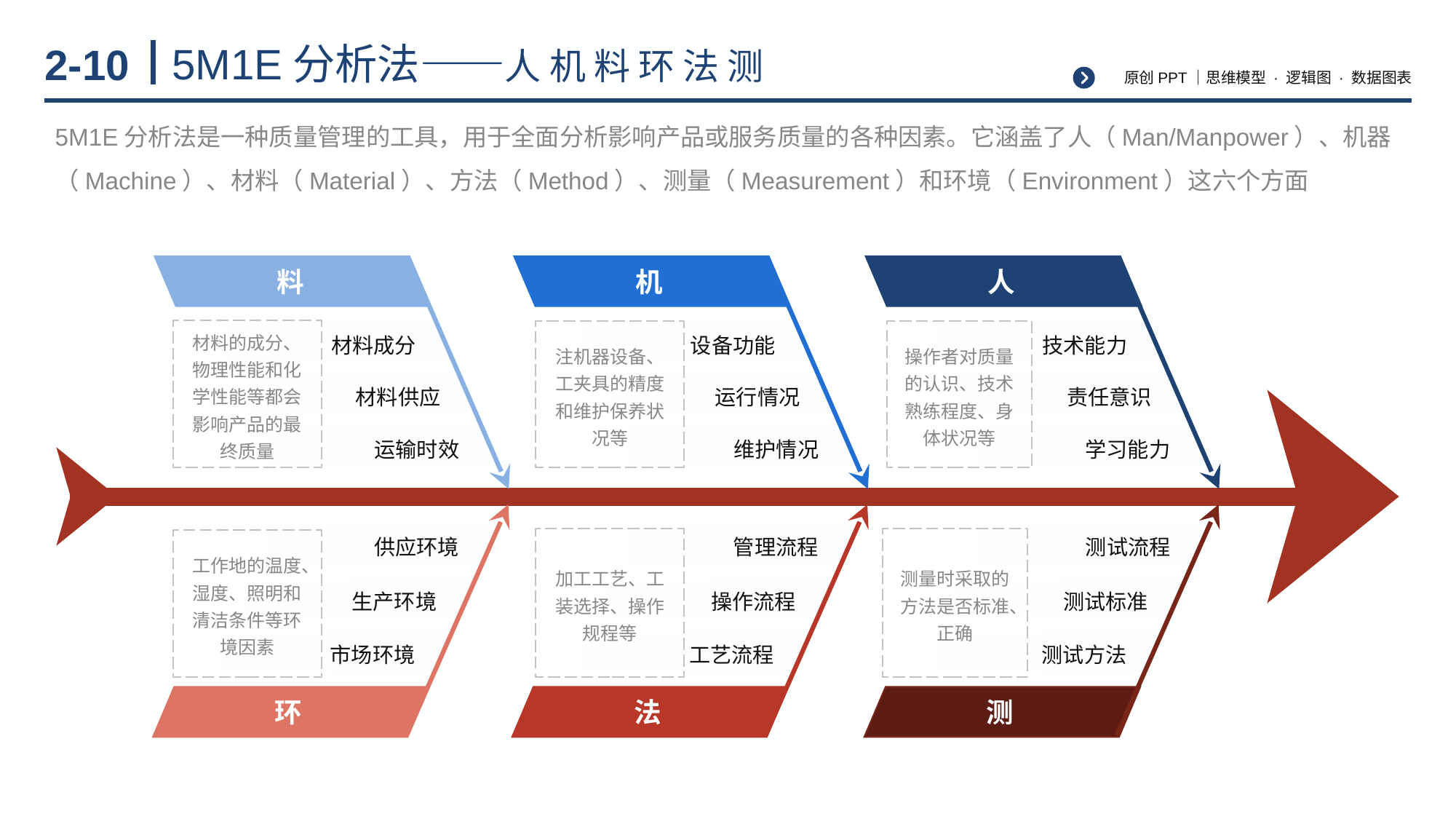

# 5M1E分析法——人 机 料 环 法 测
2-10
5M1E分析法是一种质量管理的工具，用于全面分析影响产品或服务质量的各种因素。它涵盖了人（Man/Manpower）、机器（Machine）、材料（Material）、方法（Method）、测量（Measurement）和环境（Environment）这六个方面

料
机
人
材料的成分、物理性能和化学性能等都会影响产品的最终质量
注机器设备、工夹具的精度和维护保养状况等
操作者对质量的认识、技术熟练程度、身体状况等

材料成分
设备功能
技术能力

材料供应
运行情况
责任意识

运输时效
维护情况
学习能力

供应环境
加工工艺、工装选择、操作规程等
管理流程
测量时采取的方法是否标准、正确
测试流程
工作地的温度、湿度、照明和清洁条件等环境因素

生产环境
操作流程
测试标准

市场环境
工艺流程
测试方法

环
法
测